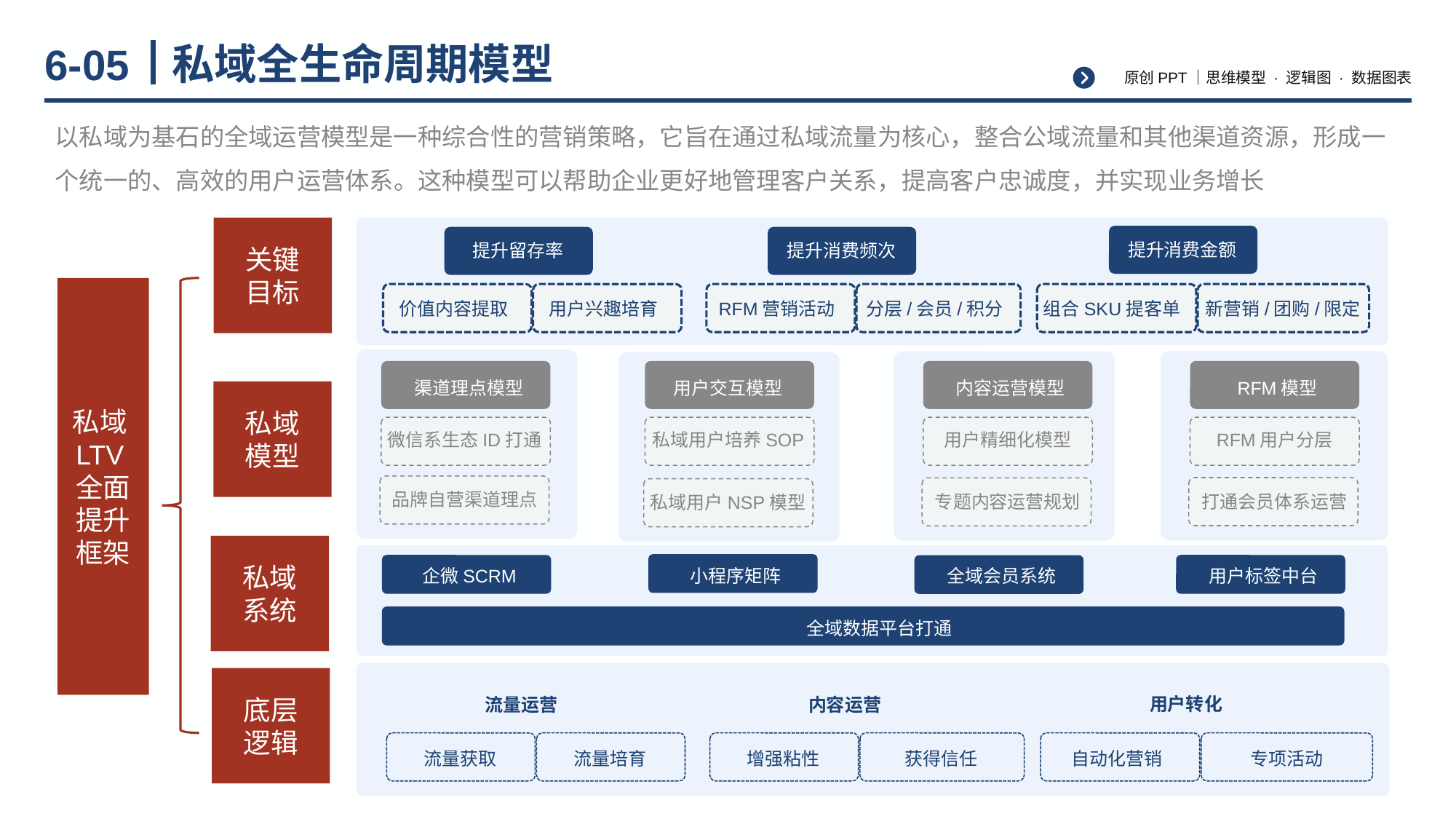

# 私域全生命周期模型
6-05
以私域为基石的全域运营模型是一种综合性的营销策略，它旨在通过私域流量为核心，整合公域流量和其他渠道资源，形成一个统一的、高效的用户运营体系。这种模型可以帮助企业更好地管理客户关系，提高客户忠诚度，并实现业务增长
关键
目标

提升消费金额
提升留存率
提升消费频次
私域LTV全面提升框架

价值内容提取
用户兴趣培育
RFM营销活动
分层/会员/积分
组合SKU提客单
新营销/团购/限定

渠道理点模型
用户交互模型
内容运营模型
RFM模型
私域
模型

微信系生态ID打通
私域用户培养SOP
用户精细化模型
RFM用户分层

品牌自营渠道理点
打通会员体系运营
专题内容运营规划
私域用户NSP模型
私域
系统

企微SCRM
小程序矩阵
全域会员系统
用户标签中台

全域数据平台打通

底层
逻辑

用户转化
流量运营
内容运营

流量获取
流量培育
增强粘性
获得信任
自动化营销
专项活动